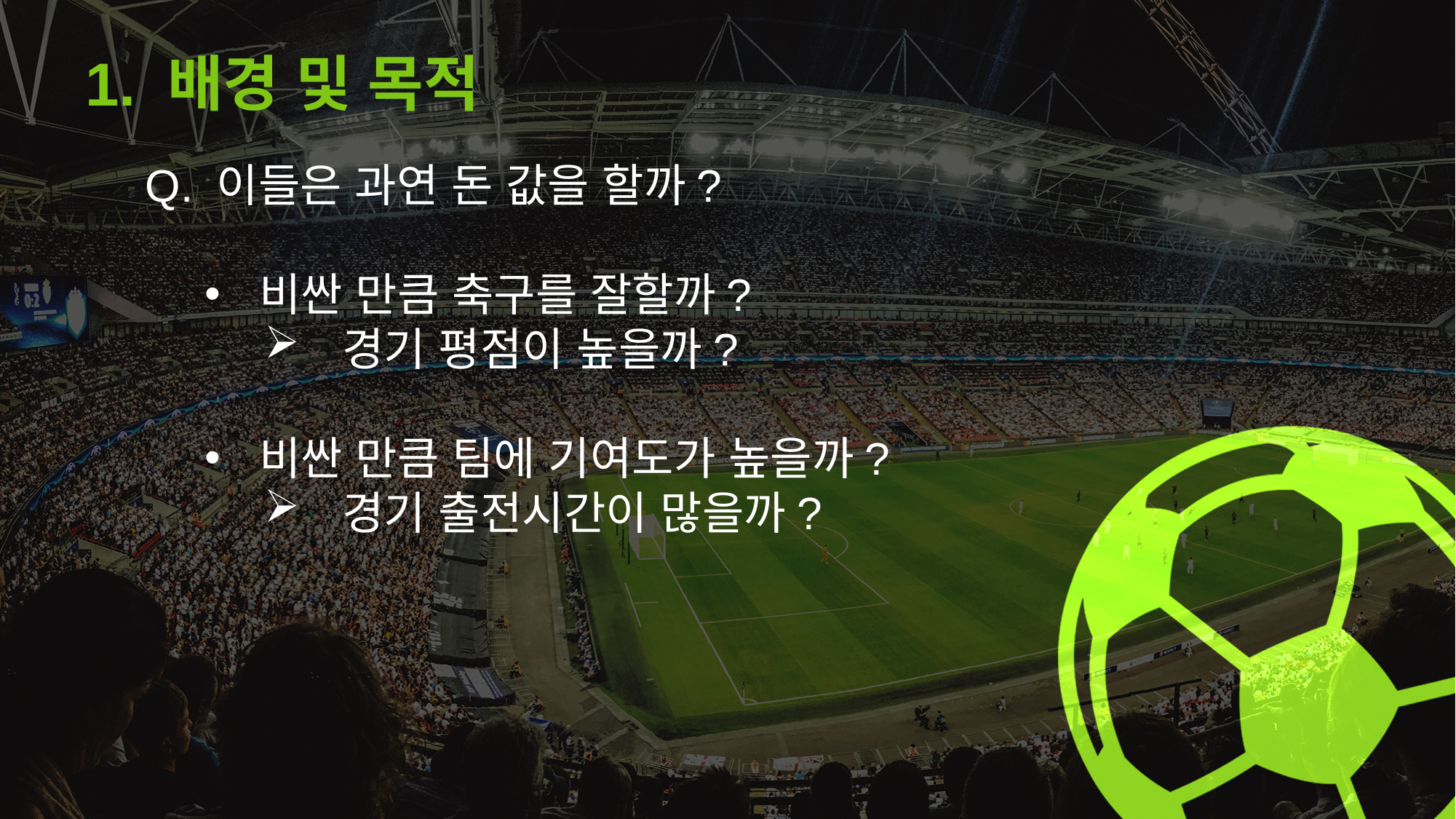

1. 배경 및 목적
Q. 이들은 과연 돈 값을 할까?

비싼 만큼 축구를 잘할까?
 경기 평점이 높을까?

비싼 만큼 팀에 기여도가 높을까?
 경기 출전시간이 많을까?